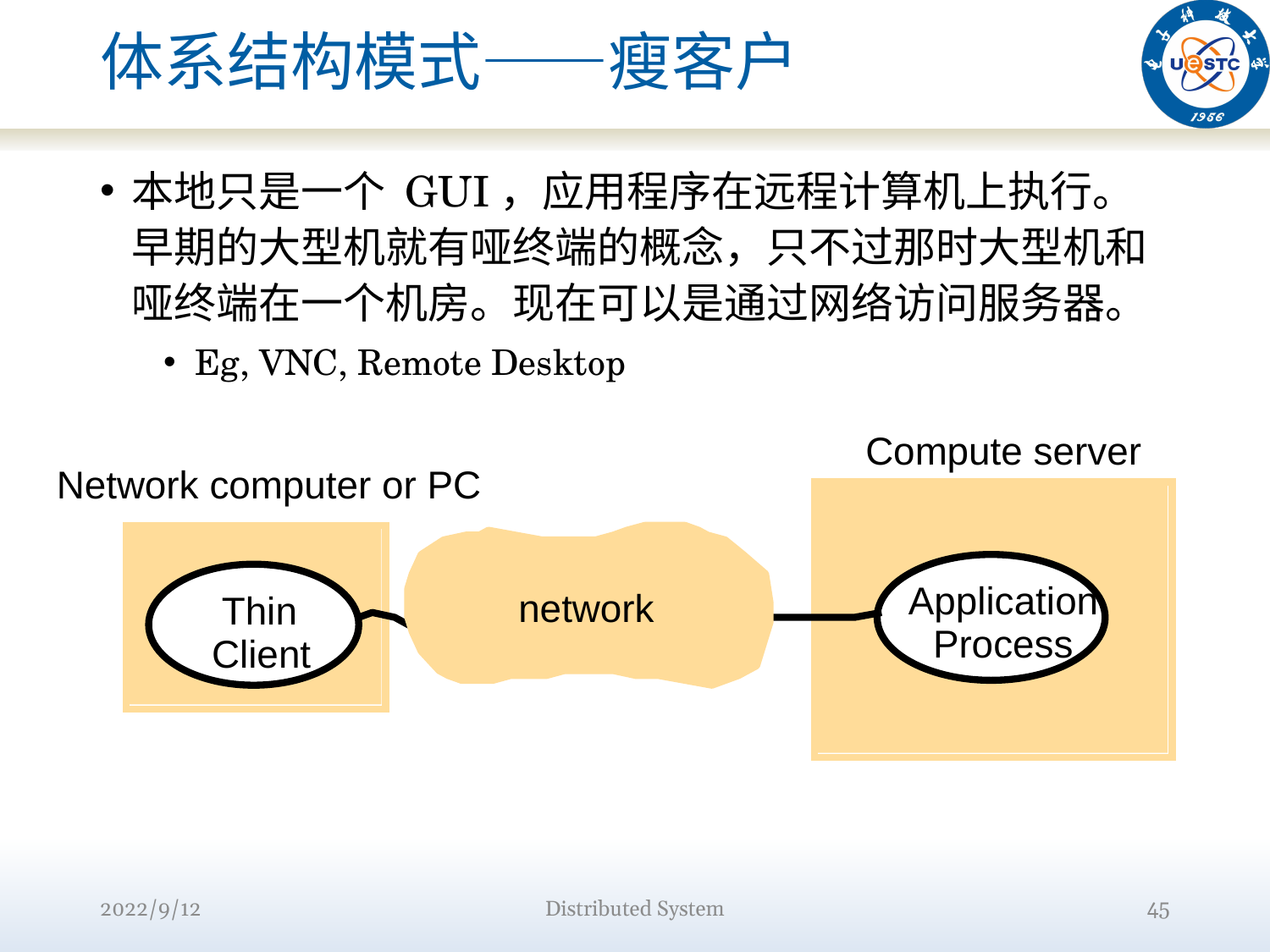

# 体系结构模式——瘦客户
本地只是一个 GUI，应用程序在远程计算机上执行。早期的大型机就有哑终端的概念，只不过那时大型机和哑终端在一个机房。现在可以是通过网络访问服务器。
Eg, VNC, Remote Desktop
Compute server
Network computer or PC

Application
network
Thin

Process
Client
2022/9/12
Distributed System
45